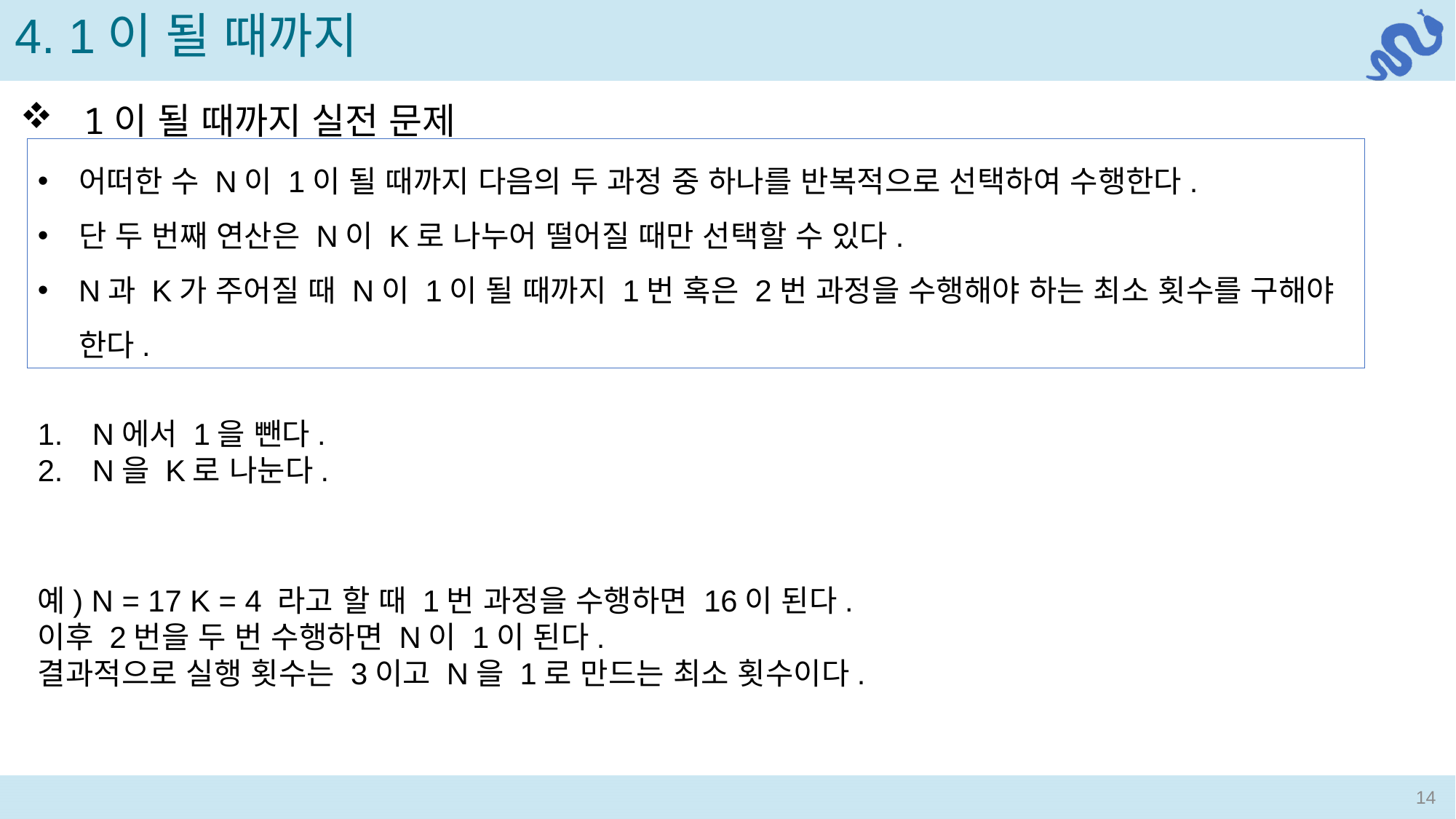

4. 1이 될 때까지
 1이 될 때까지 실전 문제
어떠한 수 N이 1이 될 때까지 다음의 두 과정 중 하나를 반복적으로 선택하여 수행한다.
단 두 번째 연산은 N이 K로 나누어 떨어질 때만 선택할 수 있다.
N과 K가 주어질 때 N이 1이 될 때까지 1번 혹은 2번 과정을 수행해야 하는 최소 횟수를 구해야 한다.
N에서 1을 뺀다.
N을 K로 나눈다.
예) N = 17 K = 4 라고 할 때 1번 과정을 수행하면 16이 된다.
이후 2번을 두 번 수행하면 N이 1이 된다.
결과적으로 실행 횟수는 3이고 N을 1로 만드는 최소 횟수이다.
14